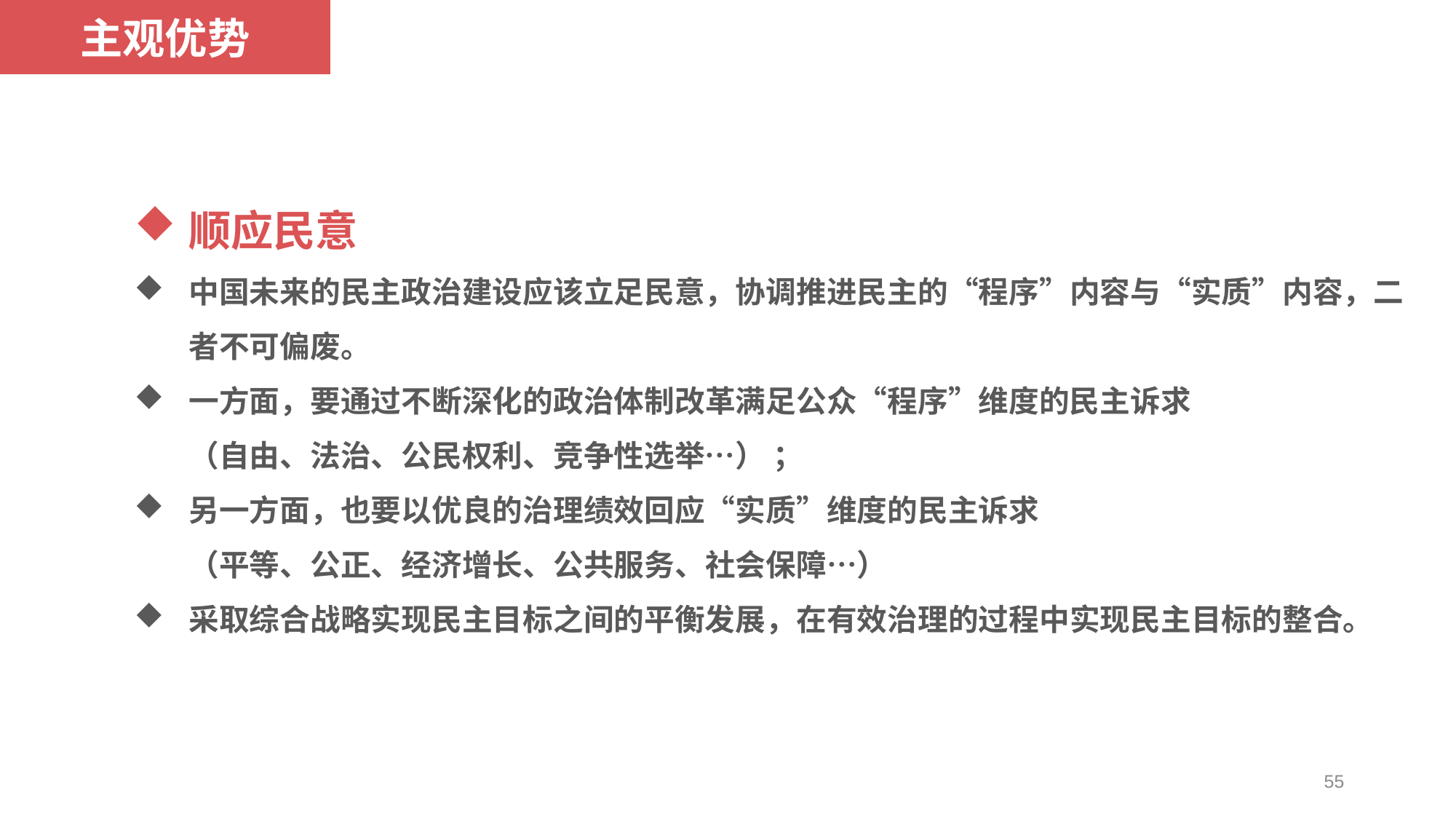

主观优势
顺应民意
中国未来的民主政治建设应该立足民意，协调推进民主的“程序”内容与“实质”内容，二者不可偏废。
一方面，要通过不断深化的政治体制改革满足公众“程序”维度的民主诉求
（自由、法治、公民权利、竞争性选举…） ；
另一方面，也要以优良的治理绩效回应“实质”维度的民主诉求
（平等、公正、经济增长、公共服务、社会保障…）
采取综合战略实现民主目标之间的平衡发展，在有效治理的过程中实现民主目标的整合。
55